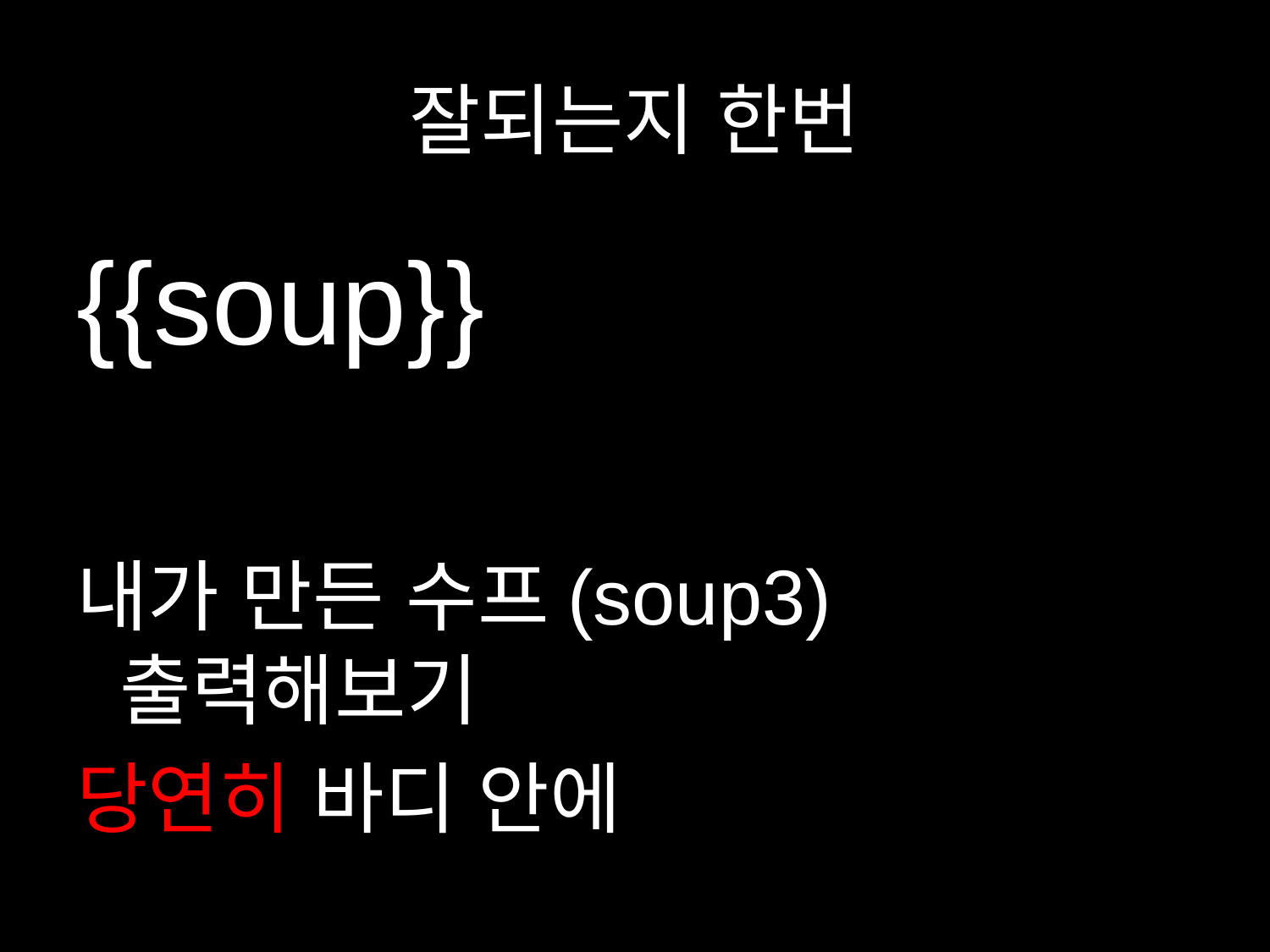

# 잘되는지 한번
{{soup}}

내가 만든 수프(soup3) 출력해보기
당연히 바디 안에